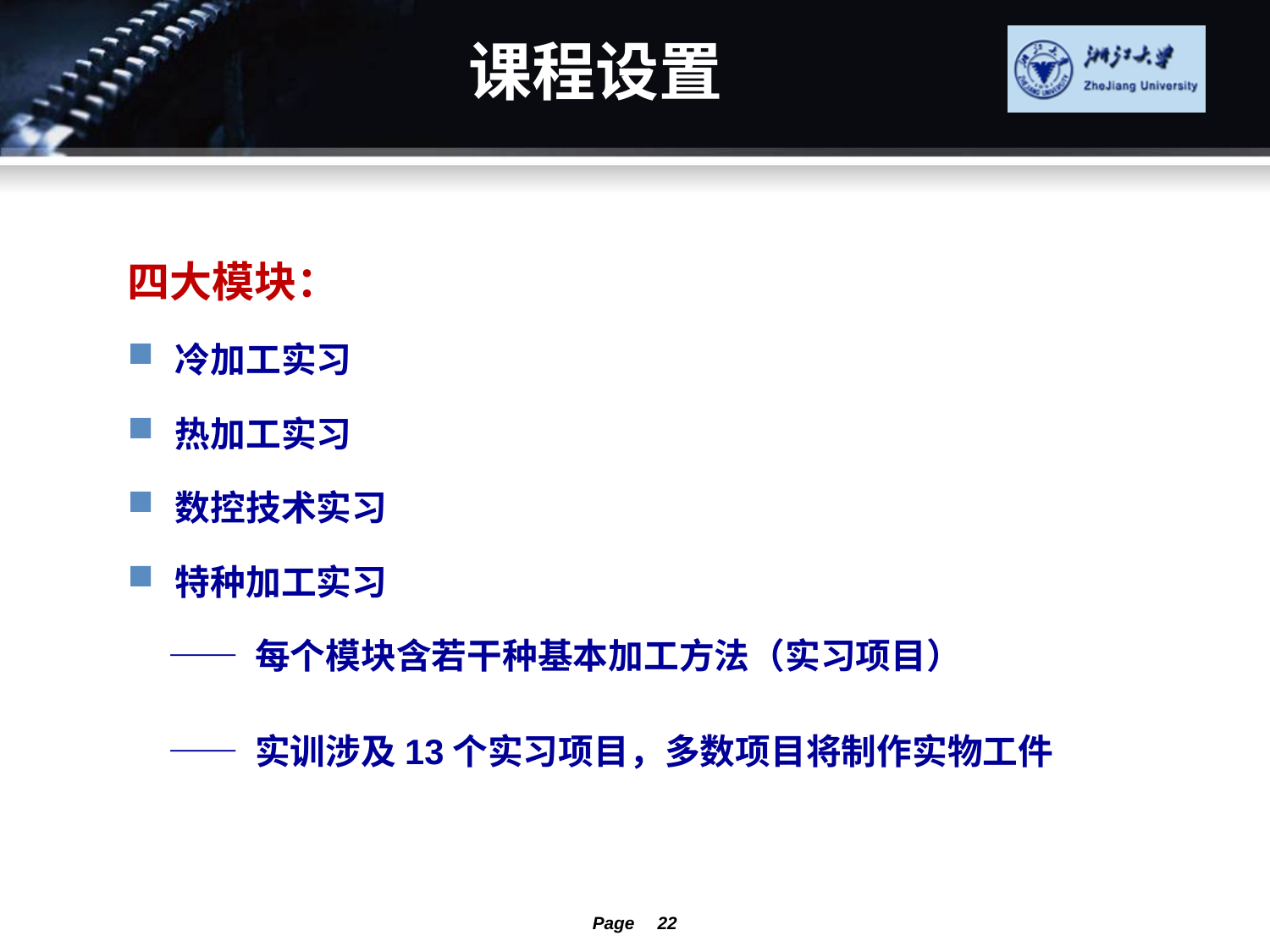

# 课程设置
四大模块：
冷加工实习
热加工实习
数控技术实习
特种加工实习
     —— 每个模块含若干种基本加工方法（实习项目）
     —— 实训涉及13个实习项目，多数项目将制作实物工件